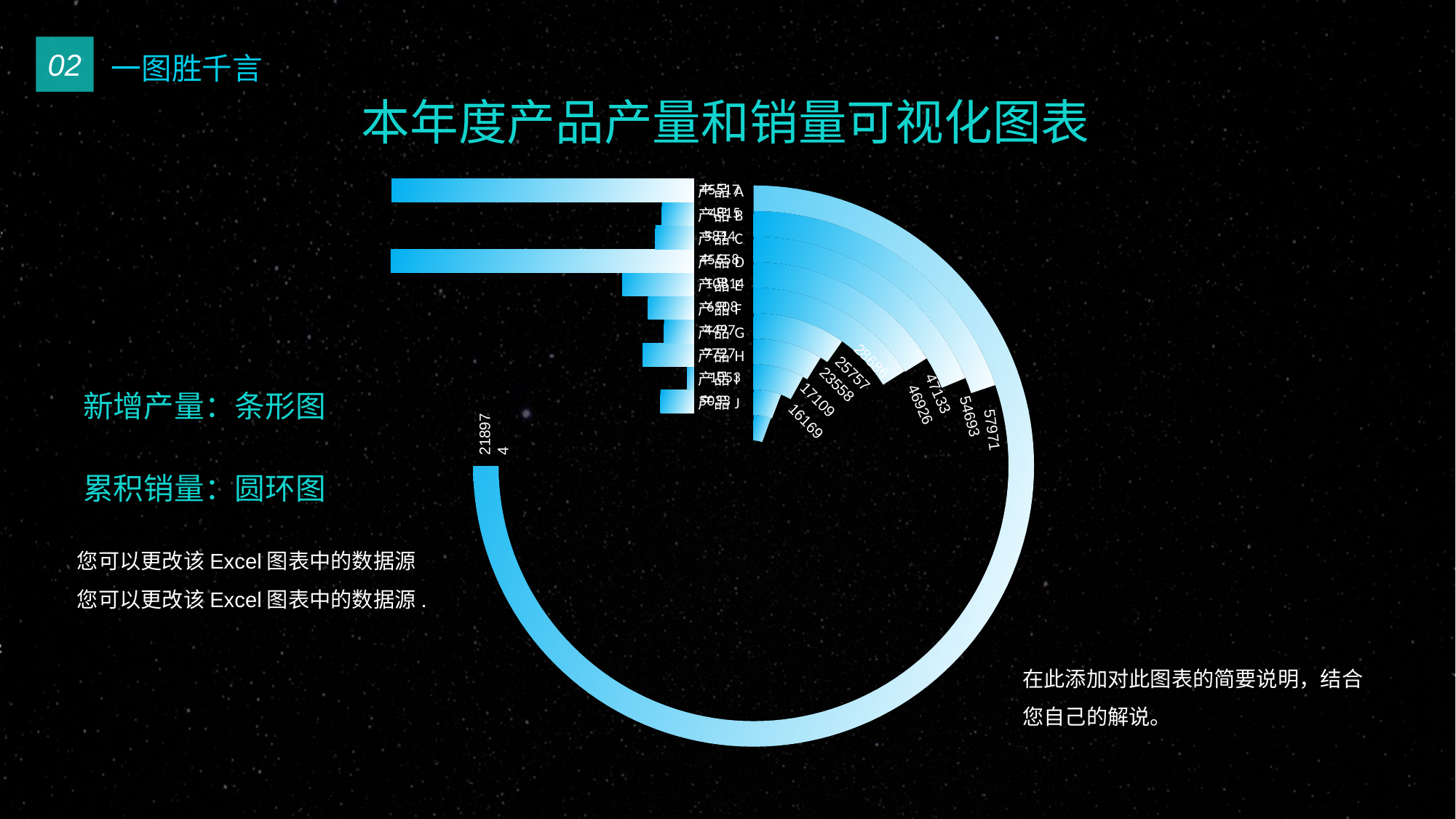

02
一图胜千言
本年度产品产量和销量可视化图表

### Chart

| Category | 产品J | 产品I | 产品H | 产品G | 产品F | 产品E | 产品D | 产品C | 产品B | 产品A |
|---|---|---|---|---|---|---|---|---|---|---|

### Chart

| Category |  |
|---|---|
| 产品J | 5033.0 |
| 产品I | 1053.0 |
| 产品H | 7727.0 |
| 产品G | 4497.0 |
| 产品F | 6908.0 |
| 产品E | 10814.0 |
| 产品D | 45658.0 |
| 产品C | 5814.0 |
| 产品B | 4815.0 |
| 产品A | 45517.0 |
28686
25757
23558
47133
17109
46926
54693
16169
57971
218974
新增产量：条形图
累积销量：圆环图
您可以更改该Excel图表中的数据源您可以更改该Excel图表中的数据源.
在此添加对此图表的简要说明，结合您自己的解说。